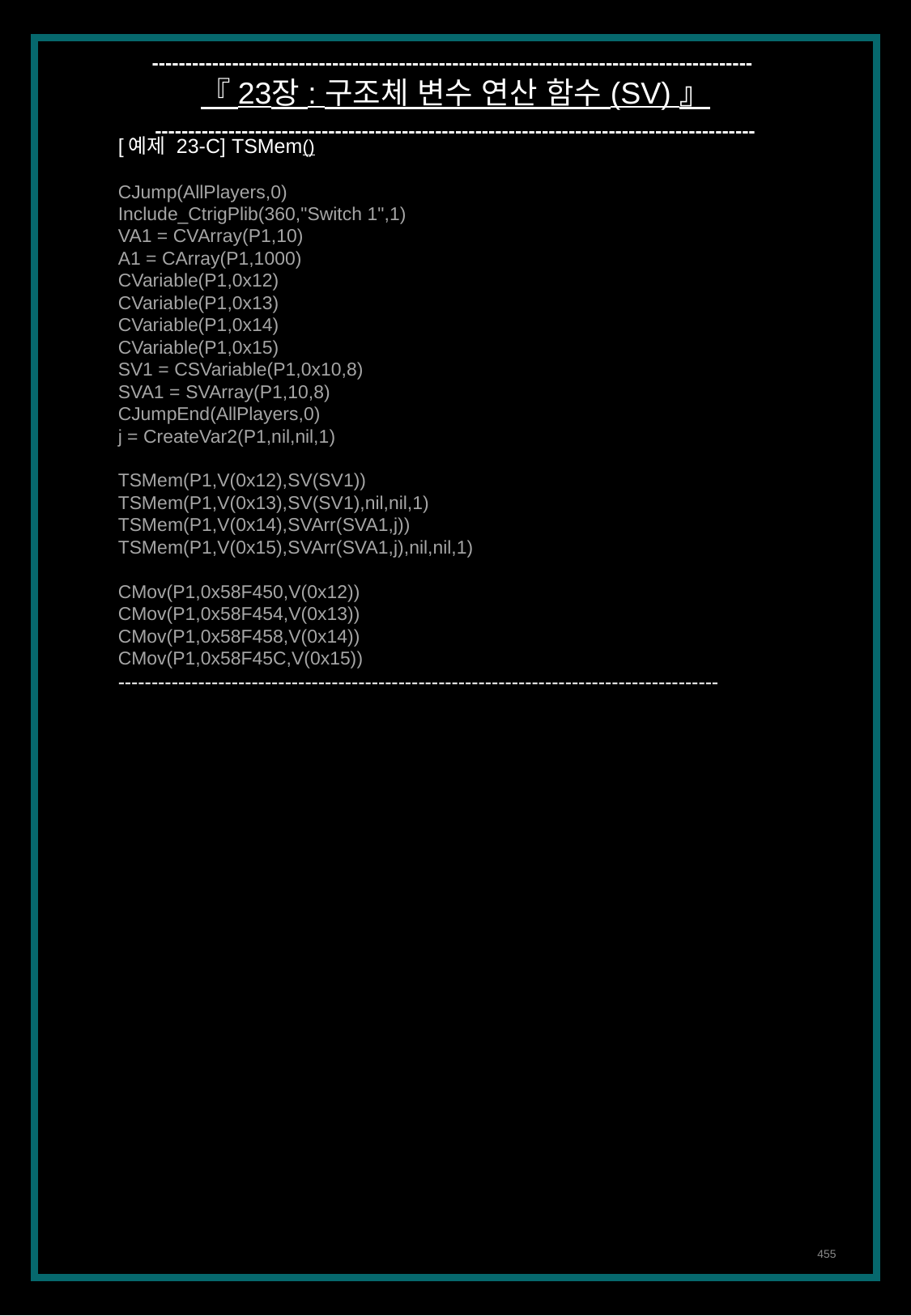

------------------------------------------------------------------------------------------
『 23장 : 구조체 변수 연산 함수 (SV) 』
------------------------------------------------------------------------------------------
[예제 23-C] TSMem()

CJump(AllPlayers,0)
Include_CtrigPlib(360,"Switch 1",1)
VA1 = CVArray(P1,10)
A1 = CArray(P1,1000)
CVariable(P1,0x12)
CVariable(P1,0x13)
CVariable(P1,0x14)
CVariable(P1,0x15)
SV1 = CSVariable(P1,0x10,8)
SVA1 = SVArray(P1,10,8)
CJumpEnd(AllPlayers,0)
j = CreateVar2(P1,nil,nil,1)

TSMem(P1,V(0x12),SV(SV1))
TSMem(P1,V(0x13),SV(SV1),nil,nil,1)
TSMem(P1,V(0x14),SVArr(SVA1,j))
TSMem(P1,V(0x15),SVArr(SVA1,j),nil,nil,1)

CMov(P1,0x58F450,V(0x12))
CMov(P1,0x58F454,V(0x13))
CMov(P1,0x58F458,V(0x14))
CMov(P1,0x58F45C,V(0x15))
------------------------------------------------------------------------------------------
455